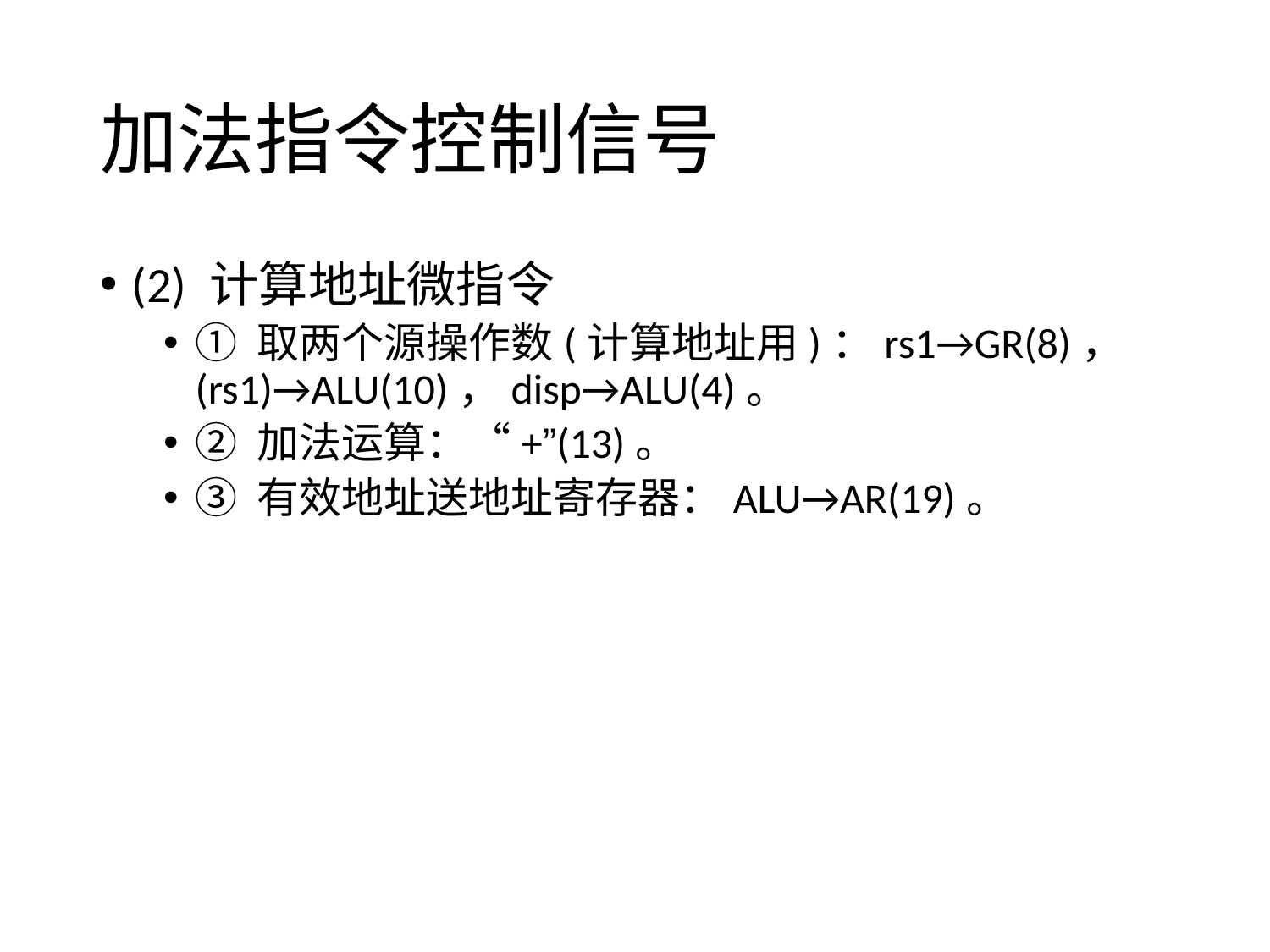

# 加法指令控制信号
(2) 计算地址微指令
① 取两个源操作数(计算地址用)：rs1→GR(8)，(rs1)→ALU(10)，disp→ALU(4)。
② 加法运算：“+”(13)。
③ 有效地址送地址寄存器：ALU→AR(19)。